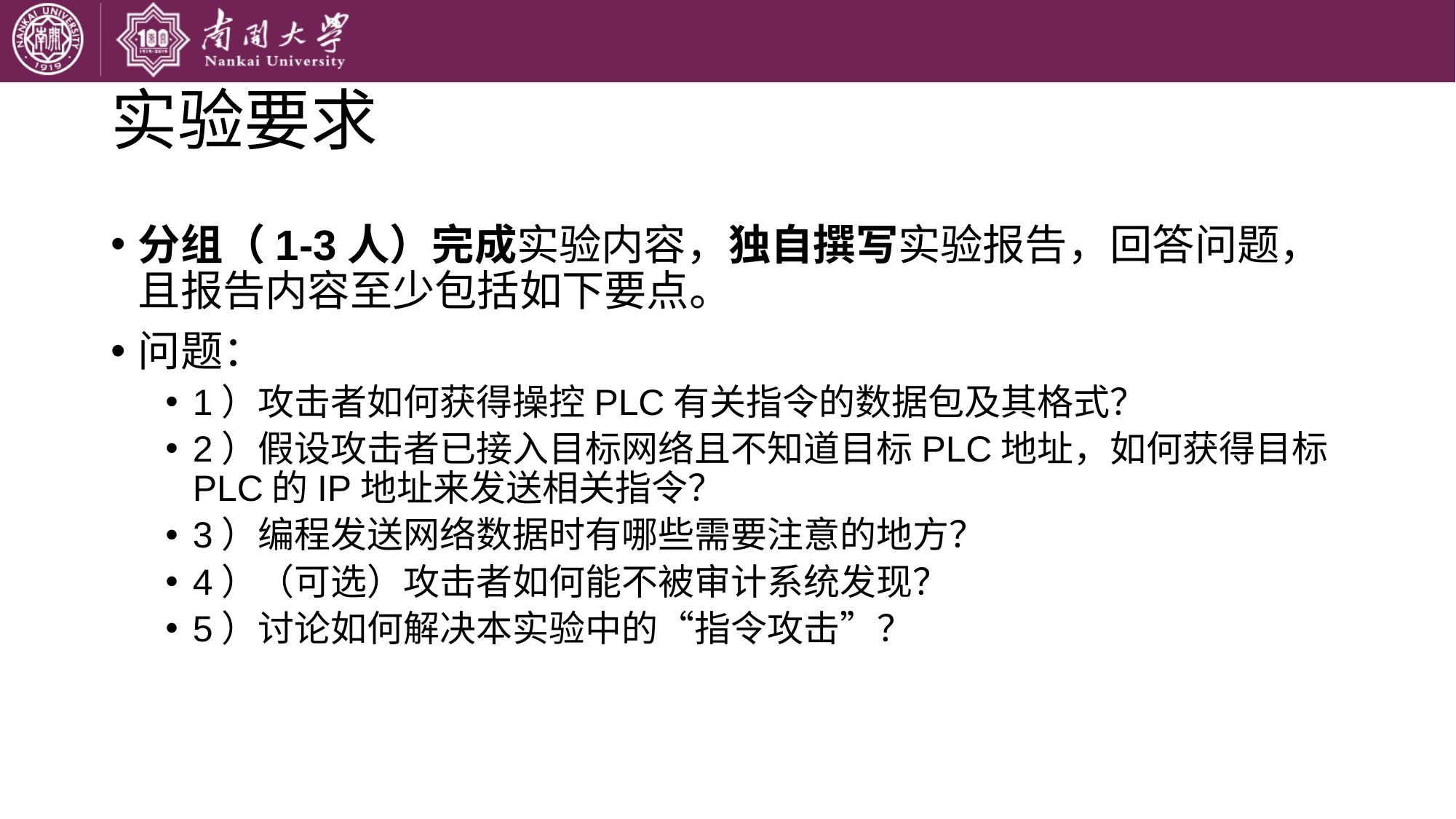

# 实验要求
分组（1-3人）完成实验内容，独自撰写实验报告，回答问题，且报告内容至少包括如下要点。
问题：
1）攻击者如何获得操控PLC有关指令的数据包及其格式？
2）假设攻击者已接入目标网络且不知道目标PLC地址，如何获得目标PLC的IP地址来发送相关指令？
3）编程发送网络数据时有哪些需要注意的地方？
4）（可选）攻击者如何能不被审计系统发现？
5）讨论如何解决本实验中的“指令攻击”？